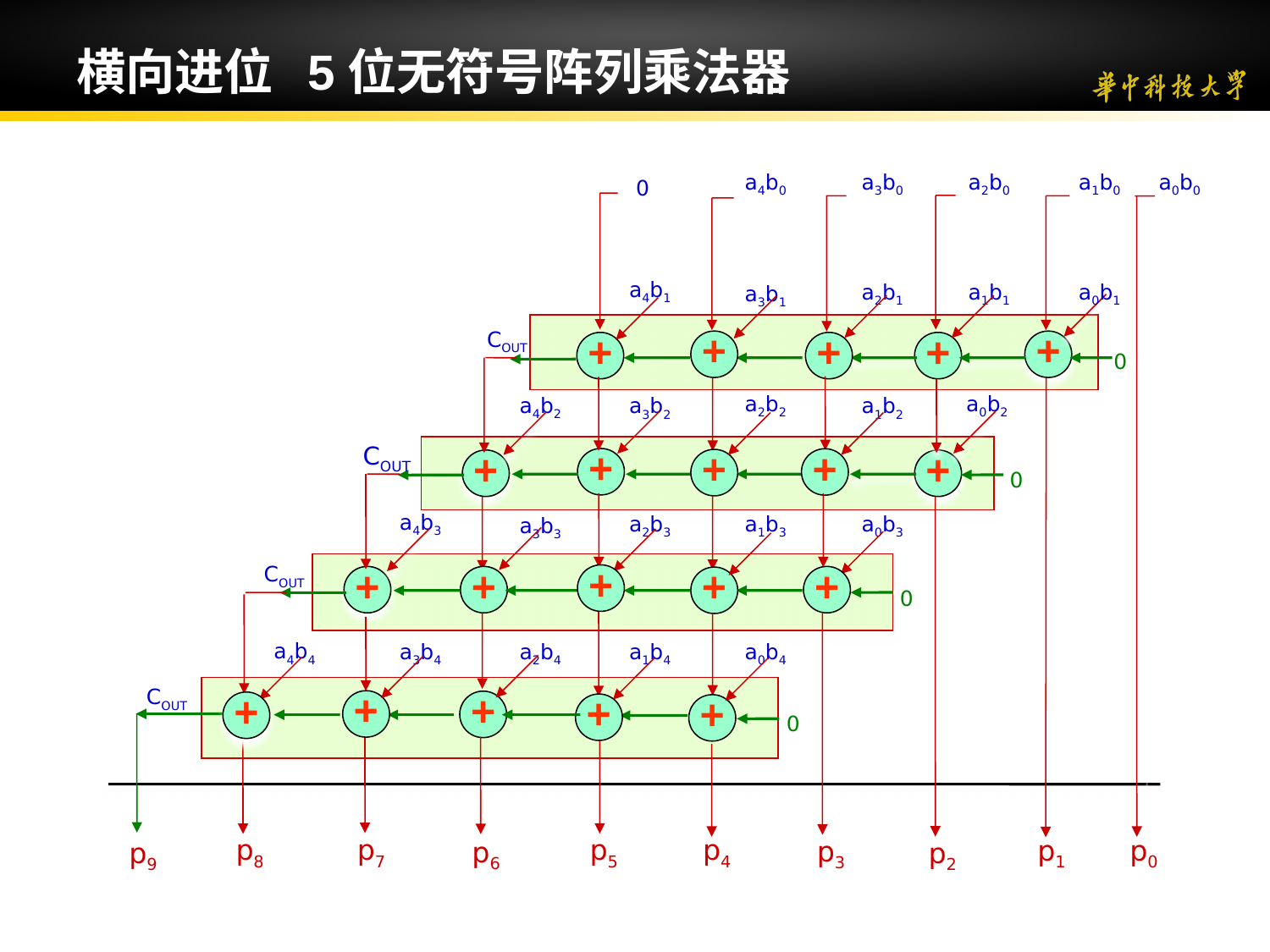

# 横向进位  5位无符号阵列乘法器
a4b0
a3b0
a2b0
a1b0
a0b0
0

+

+

+

+

p5

+

+

+
0

 p3

+

+

+

+

+
0

p4
a4b1
a2b1
a1b1
a0b1
a3b1

COUT

+
0

a2b2
a0b2
a4b2
a3b2
a1b2

COUT

+
+
0

+

+

  p6
a4b3
a2b3
a1b3
a0b3
a3b3

COUT

+

+

   p7
a4b4
a3b4
a2b4
a1b4
a0b4
COUT

p9

+

p8
  p1
p0
  p2